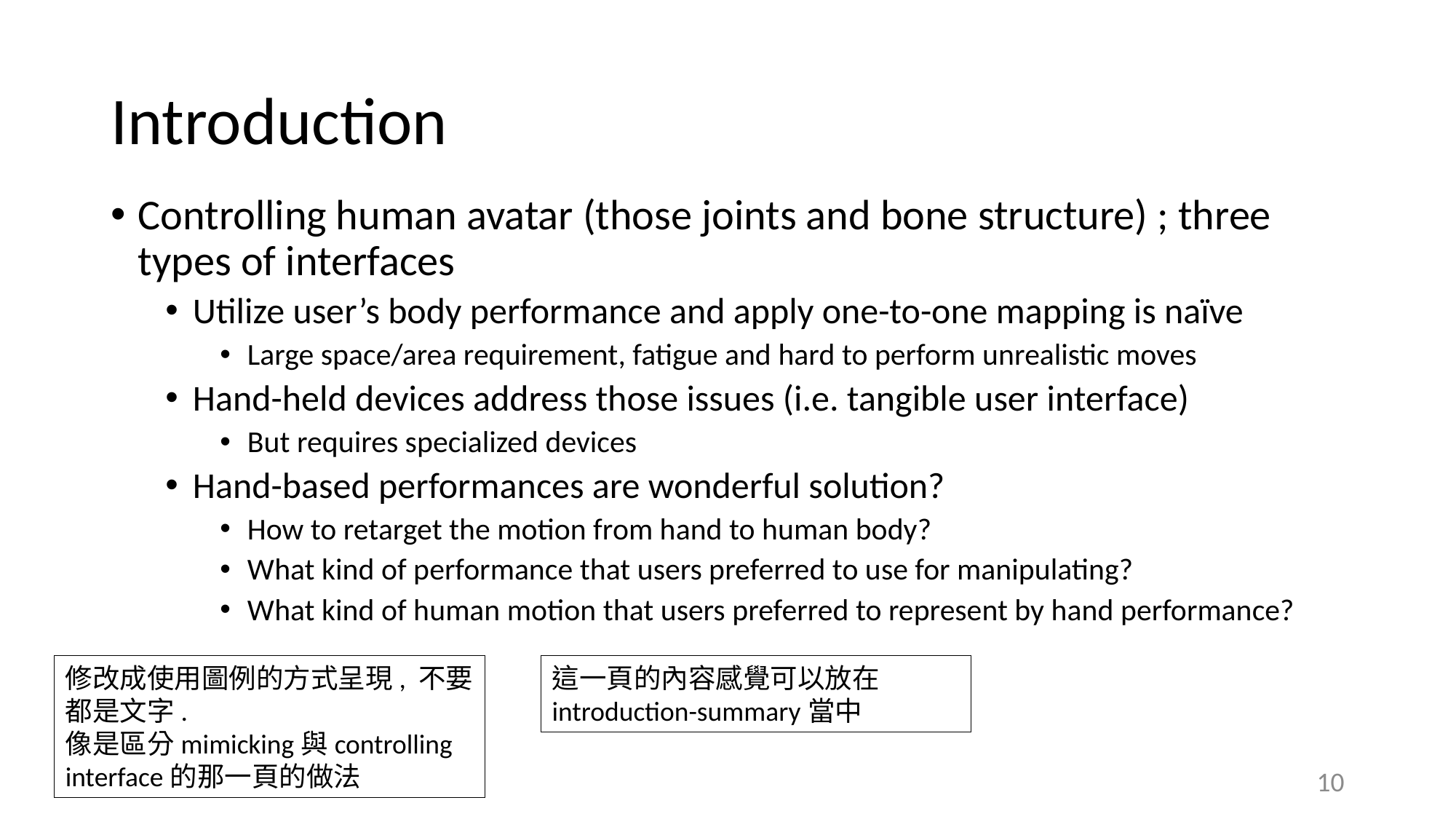

# Introduction
Controlling human avatar (those joints and bone structure) ; three types of interfaces
Utilize user’s body performance and apply one-to-one mapping is naïve
Large space/area requirement, fatigue and hard to perform unrealistic moves
Hand-held devices address those issues (i.e. tangible user interface)
But requires specialized devices
Hand-based performances are wonderful solution?
How to retarget the motion from hand to human body?
What kind of performance that users preferred to use for manipulating?
What kind of human motion that users preferred to represent by hand performance?

修改成使用圖例的方式呈現, 不要都是文字.
像是區分mimicking與controlling interface的那一頁的做法
這一頁的內容感覺可以放在introduction-summary當中
10